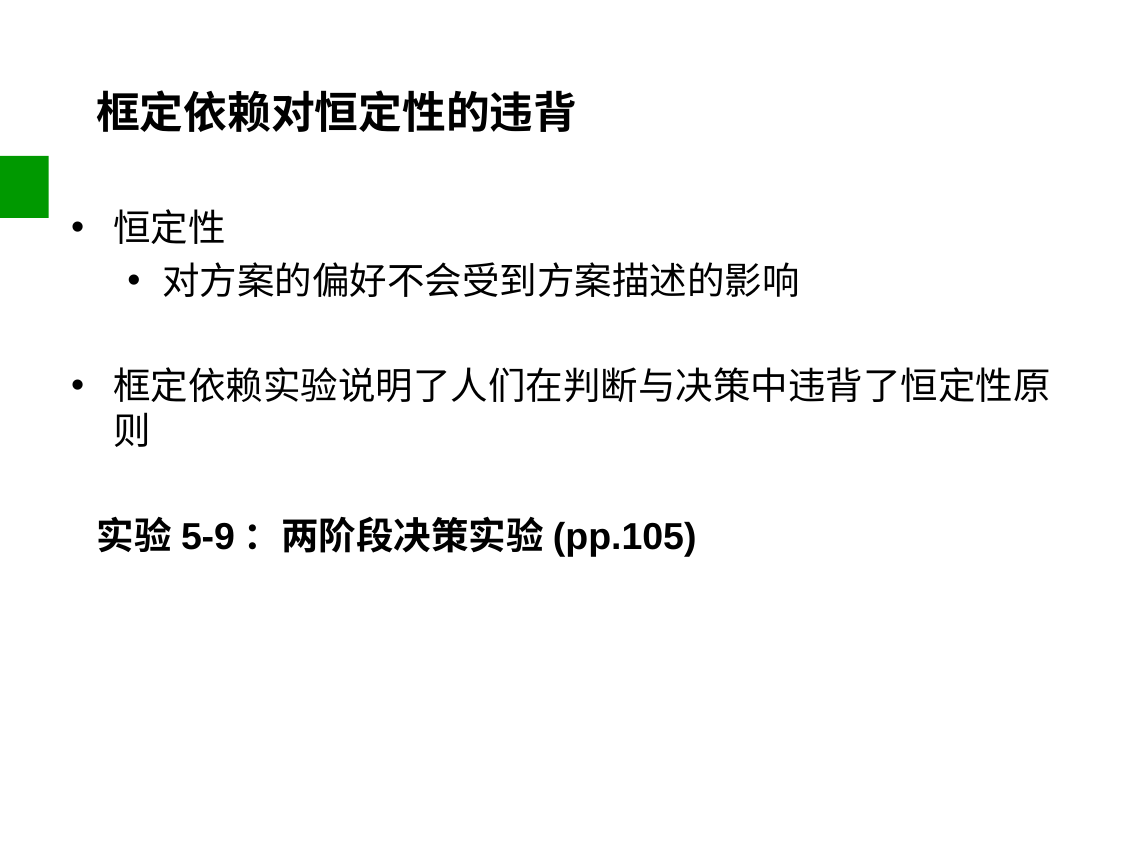

# 框定依赖对恒定性的违背

恒定性
对方案的偏好不会受到方案描述的影响

框定依赖实验说明了人们在判断与决策中违背了恒定性原则

  实验5-9：两阶段决策实验(pp.105)

62